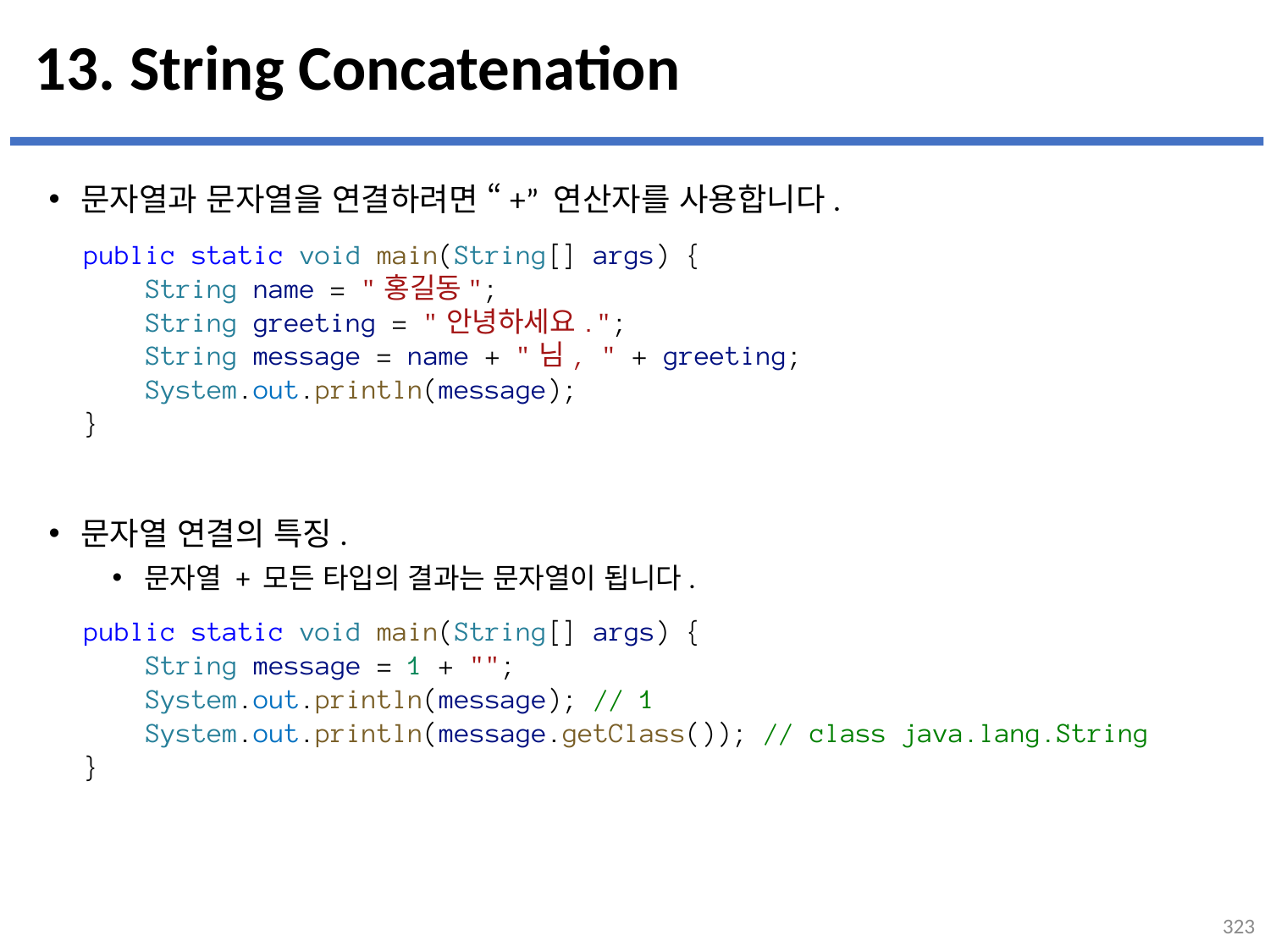

# 13. String Concatenation
문자열과 문자열을 연결하려면 “+” 연산자를 사용합니다.

문자열 연결의 특징.
문자열 + 모든 타입의 결과는 문자열이 됩니다.
...

설명
public static void main(String[] args) {
    String name = "홍길동";
    String greeting = "안녕하세요.";
    String message = name + "님, " + greeting;
    System.out.println(message);
}
public static void main(String[] args) {
    String message = 1 + "";
    System.out.println(message); // 1
    System.out.println(message.getClass()); // class java.lang.String
}
323